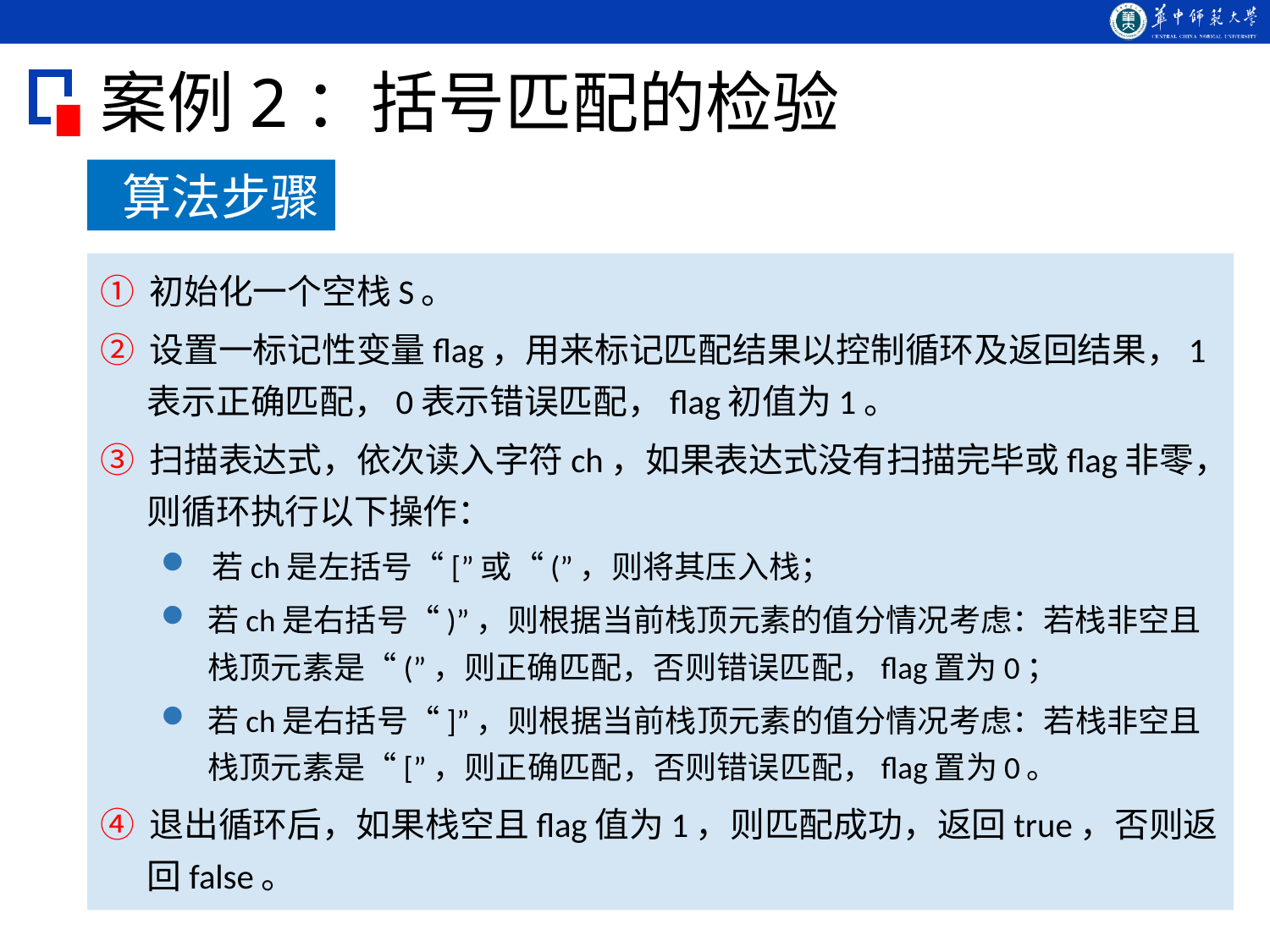

# 案例2：括号匹配的检验
 算法步骤
① 初始化一个空栈S。
② 设置一标记性变量flag，用来标记匹配结果以控制循环及返回结果，1表示正确匹配，0表示错误匹配，flag初值为1。
③ 扫描表达式，依次读入字符ch，如果表达式没有扫描完毕或flag非零，则循环执行以下操作：
  若ch是左括号“[”或“(”，则将其压入栈；
若ch是右括号“)”，则根据当前栈顶元素的值分情况考虑：若栈非空且栈顶元素是“(”，则正确匹配，否则错误匹配，flag置为0；
若ch是右括号“]”，则根据当前栈顶元素的值分情况考虑：若栈非空且栈顶元素是“[”，则正确匹配，否则错误匹配，flag置为0。
④ 退出循环后，如果栈空且flag值为1，则匹配成功，返回true，否则返回false。